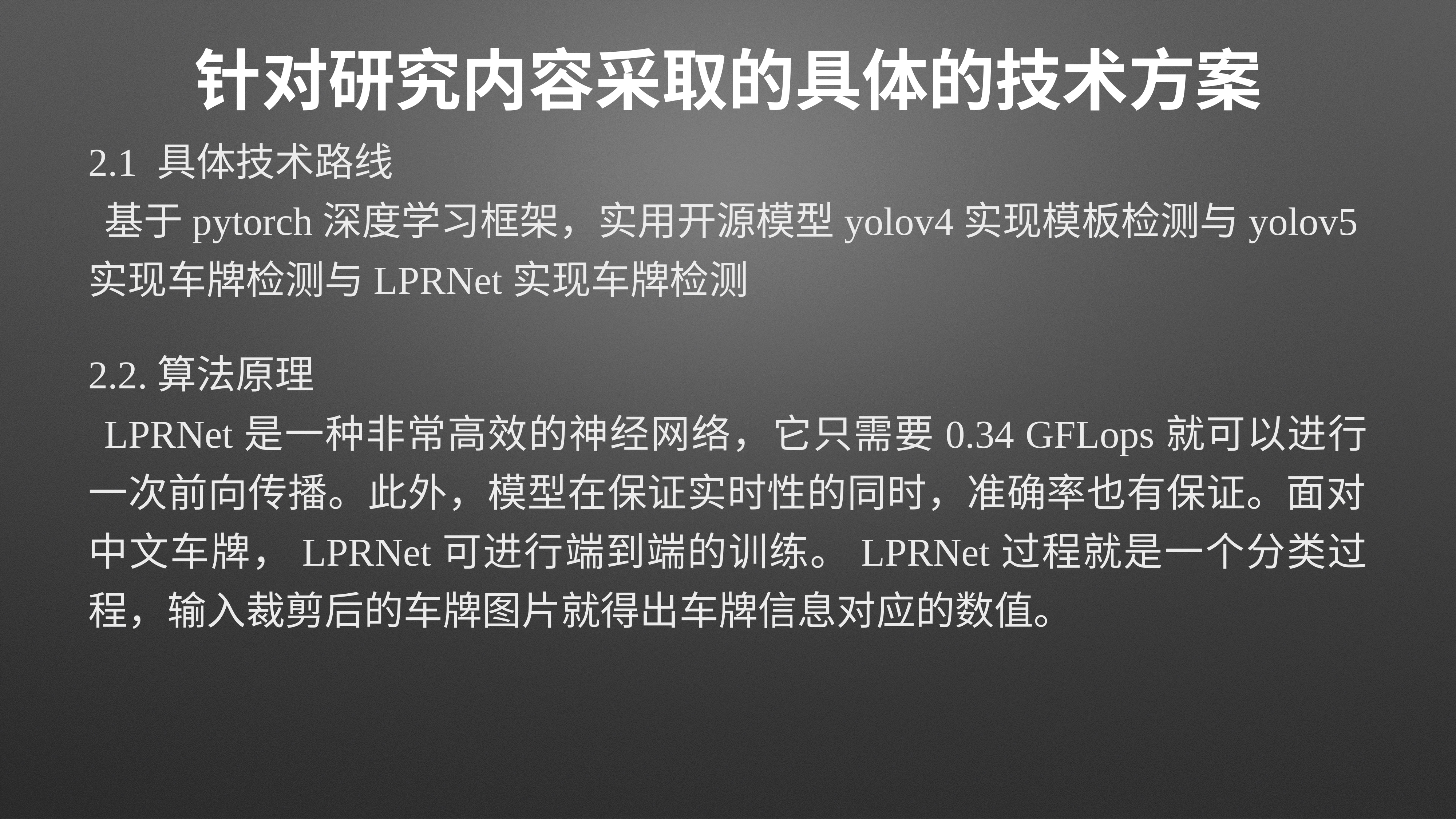

# 针对研究内容采取的具体的技术方案
2.1 具体技术路线
基于pytorch深度学习框架，实用开源模型yolov4实现模板检测与yolov5实现车牌检测与LPRNet实现车牌检测

2.2.算法原理
LPRNet是一种非常高效的神经网络，它只需要0.34 GFLops就可以进行一次前向传播。此外，模型在保证实时性的同时，准确率也有保证。面对中文车牌，LPRNet可进行端到端的训练。LPRNet过程就是一个分类过程，输入裁剪后的车牌图片就得出车牌信息对应的数值。